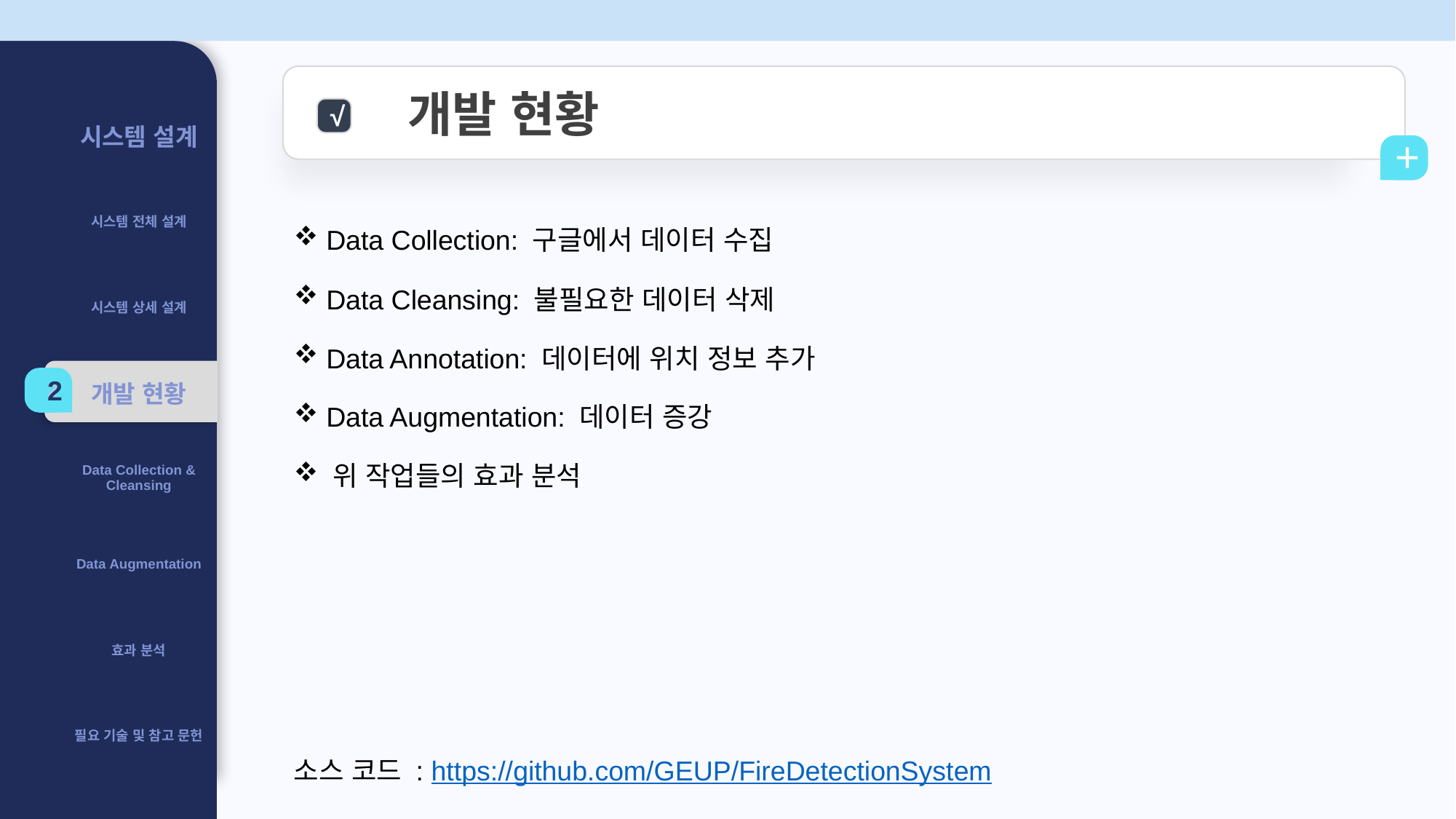

개발 현황
| 시스템 설계 |
| --- |
| 시스템 전체 설계 |
| 시스템 상세 설계 |
| 개발 현황 |
| Data Collection & Cleansing |
| Data Augmentation |
| 효과 분석 |
| 필요 기술 및 참고 문헌 |
√
+

 Data Collection: 구글에서 데이터 수집
 Data Cleansing: 불필요한 데이터 삭제
 Data Annotation: 데이터에 위치 정보 추가
 Data Augmentation: 데이터 증강
 위 작업들의 효과 분석

소스 코드 : https://github.com/GEUP/FireDetectionSystem

2
2